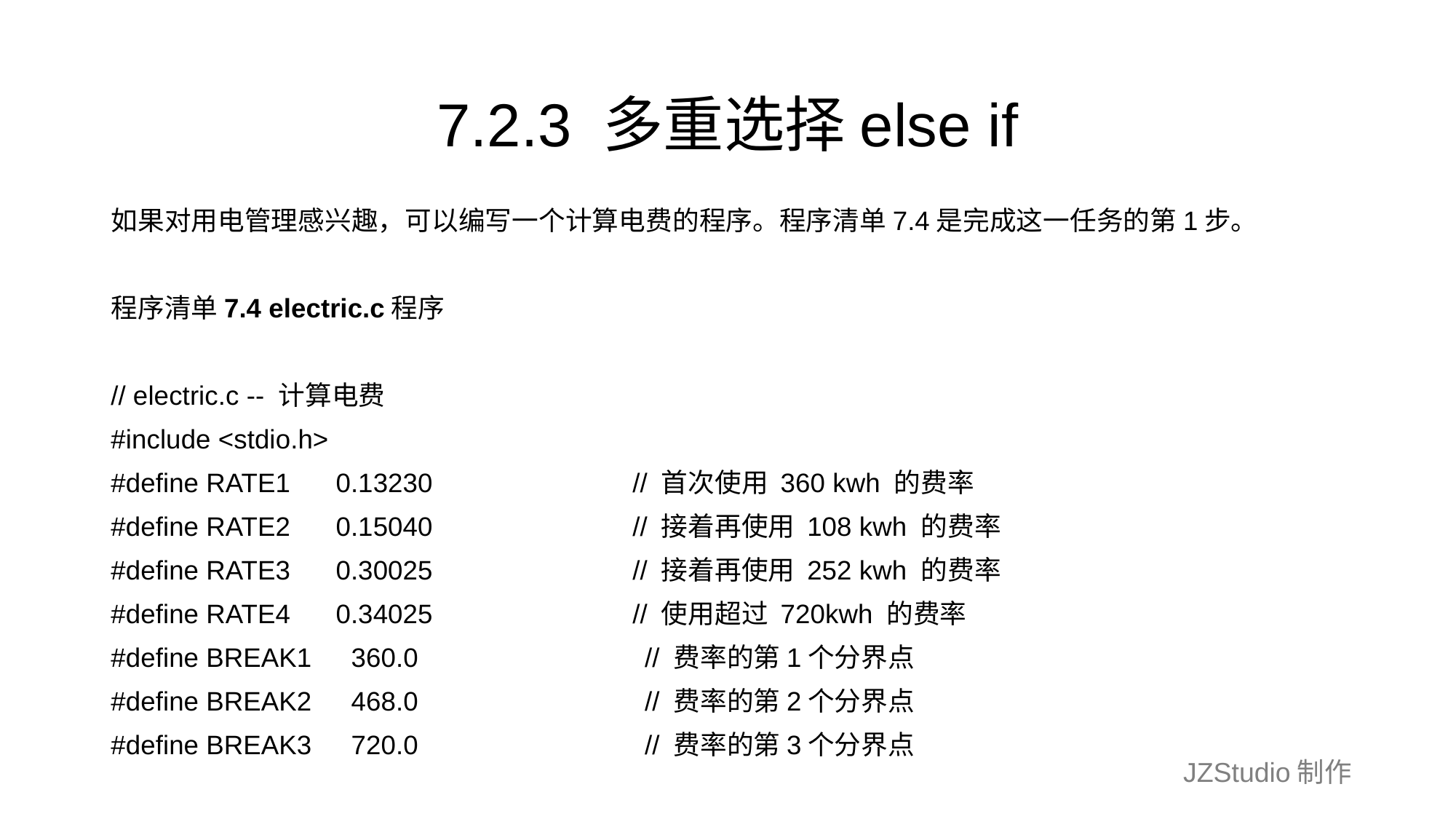

# 7.2.3 多重选择else if
如果对用电管理感兴趣，可以编写一个计算电费的程序。程序清单7.4是完成这一任务的第1步。

程序清单7.4 electric.c程序

// electric.c -- 计算电费
#include <stdio.h>
#define RATE1　 0.13230　　　　　　　// 首次使用 360 kwh 的费率
#define RATE2　 0.15040　　　　　　　// 接着再使用 108 kwh 的费率
#define RATE3　 0.30025　　　　　　　// 接着再使用 252 kwh 的费率
#define RATE4　 0.34025　　　　　　　// 使用超过 720kwh 的费率
#define BREAK1　360.0　　　　　　　　// 费率的第1个分界点
#define BREAK2　468.0　　　　　　　　// 费率的第2个分界点
#define BREAK3　720.0　　　　　　　　// 费率的第3个分界点